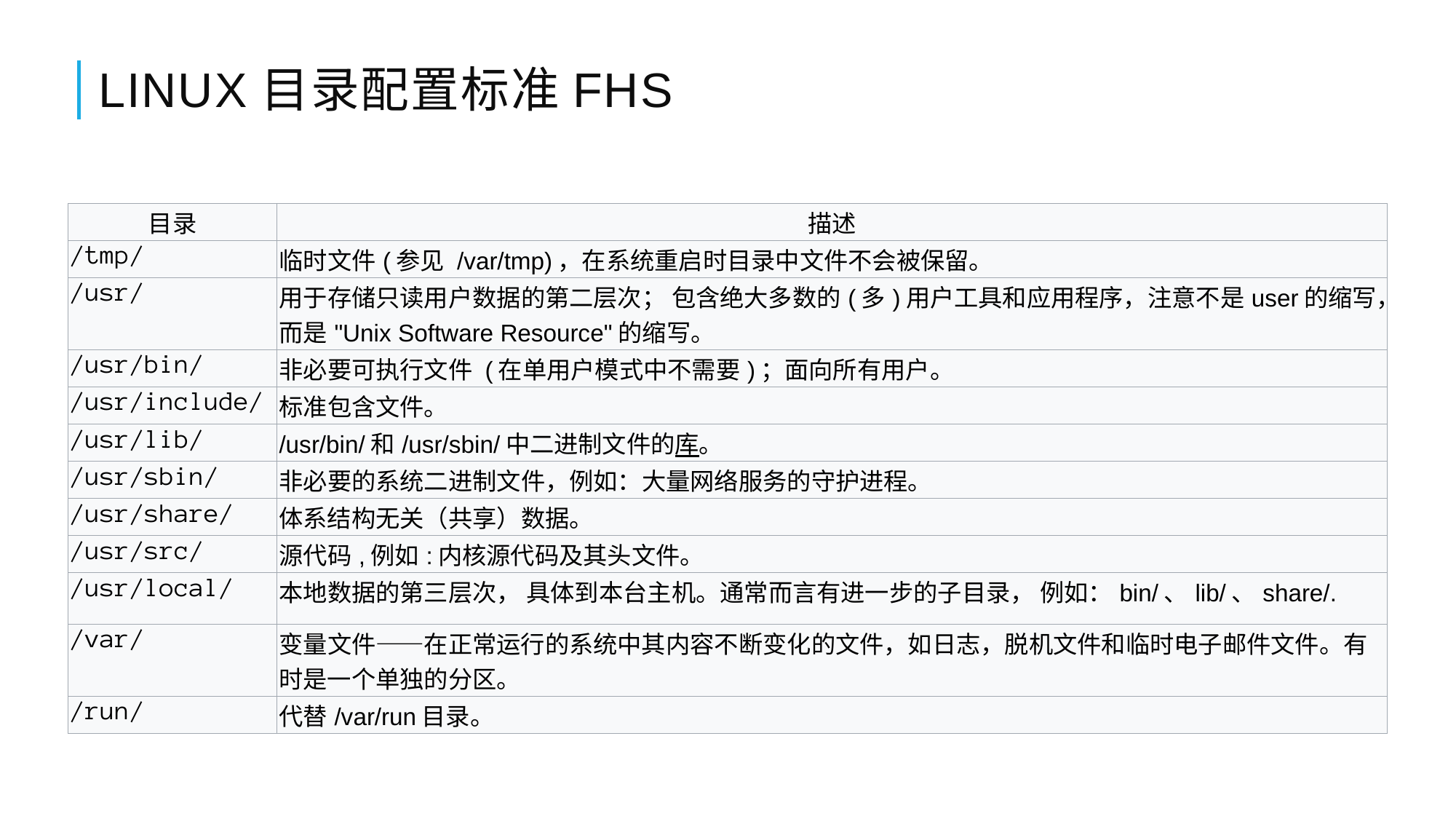

# Linux目录配置标准FHS
| 目录 | 描述 |
| --- | --- |
| /tmp/ | 临时文件(参见 /var/tmp)，在系统重启时目录中文件不会被保留。 |
| /usr/ | 用于存储只读用户数据的第二层次； 包含绝大多数的(多)用户工具和应用程序，注意不是user的缩写，而是"Unix Software Resource"的缩写。 |
| /usr/bin/ | 非必要可执行文件 (在单用户模式中不需要)；面向所有用户。 |
| /usr/include/ | 标准包含文件。 |
| /usr/lib/ | /usr/bin/和/usr/sbin/中二进制文件的库。 |
| /usr/sbin/ | 非必要的系统二进制文件，例如：大量网络服务的守护进程。 |
| /usr/share/ | 体系结构无关（共享）数据。 |
| /usr/src/ | 源代码,例如:内核源代码及其头文件。 |
| /usr/local/ | 本地数据的第三层次， 具体到本台主机。通常而言有进一步的子目录， 例如：bin/、lib/、share/. |
| /var/ | 变量文件——在正常运行的系统中其内容不断变化的文件，如日志，脱机文件和临时电子邮件文件。有时是一个单独的分区。 |
| /run/ | 代替/var/run目录。 |